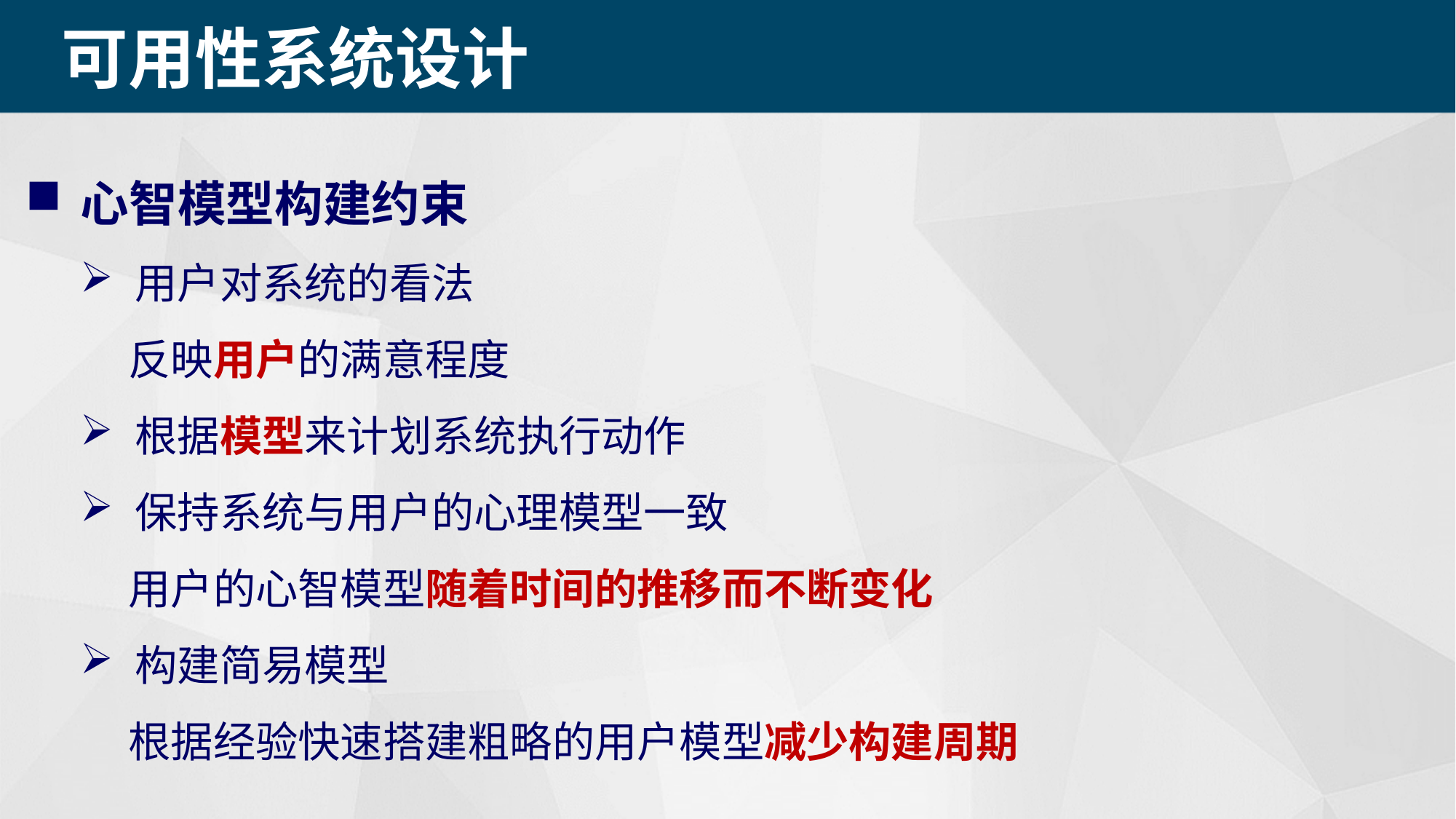

可用性系统设计
心智模型构建约束
用户对系统的看法
    反映用户的满意程度
根据模型来计划系统执行动作
保持系统与用户的心理模型一致
    用户的心智模型随着时间的推移而不断变化
构建简易模型
    根据经验快速搭建粗略的用户模型减少构建周期